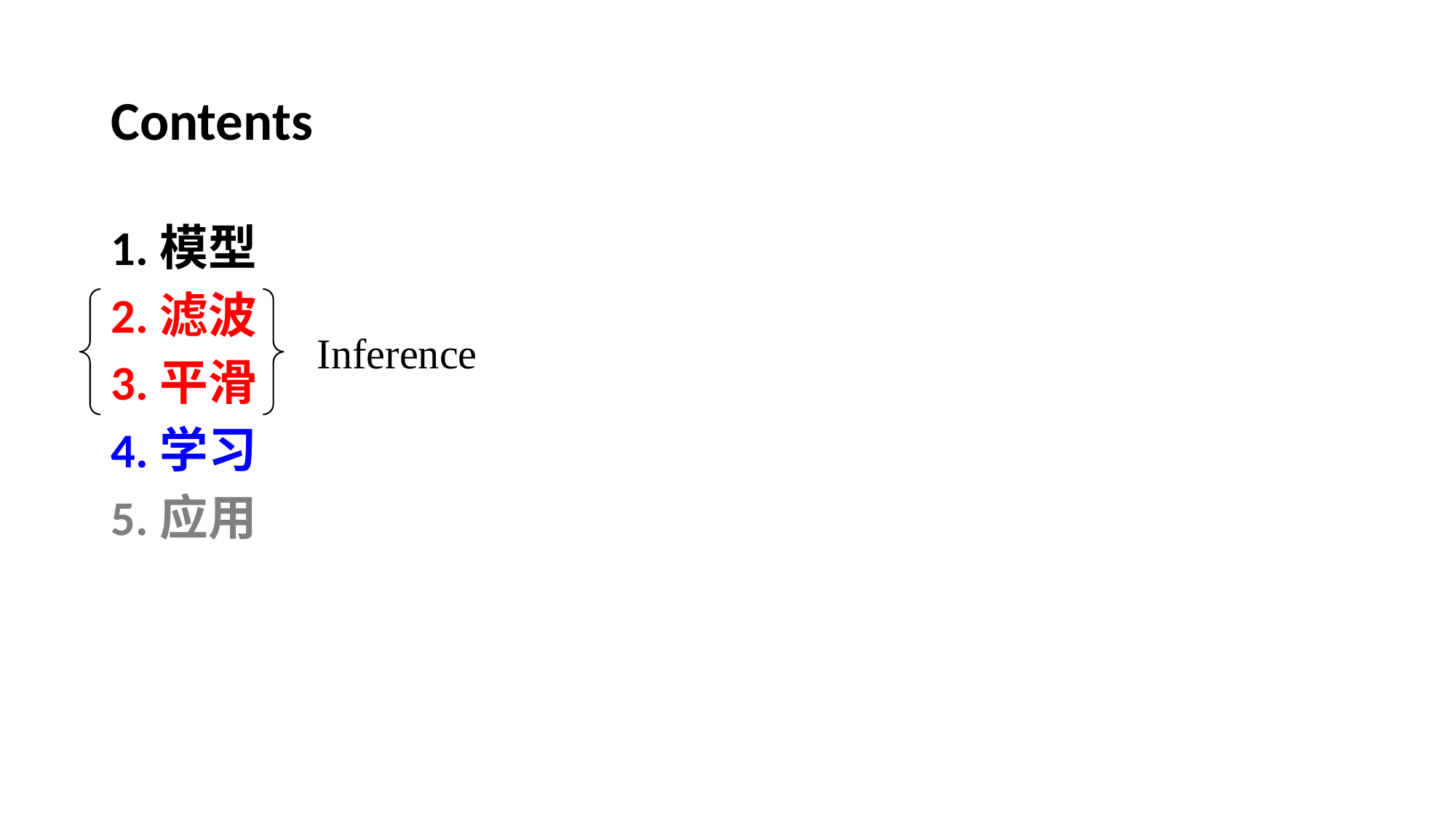

# Contents
1.模型
2.滤波
3.平滑
4.学习
5.应用

Inference